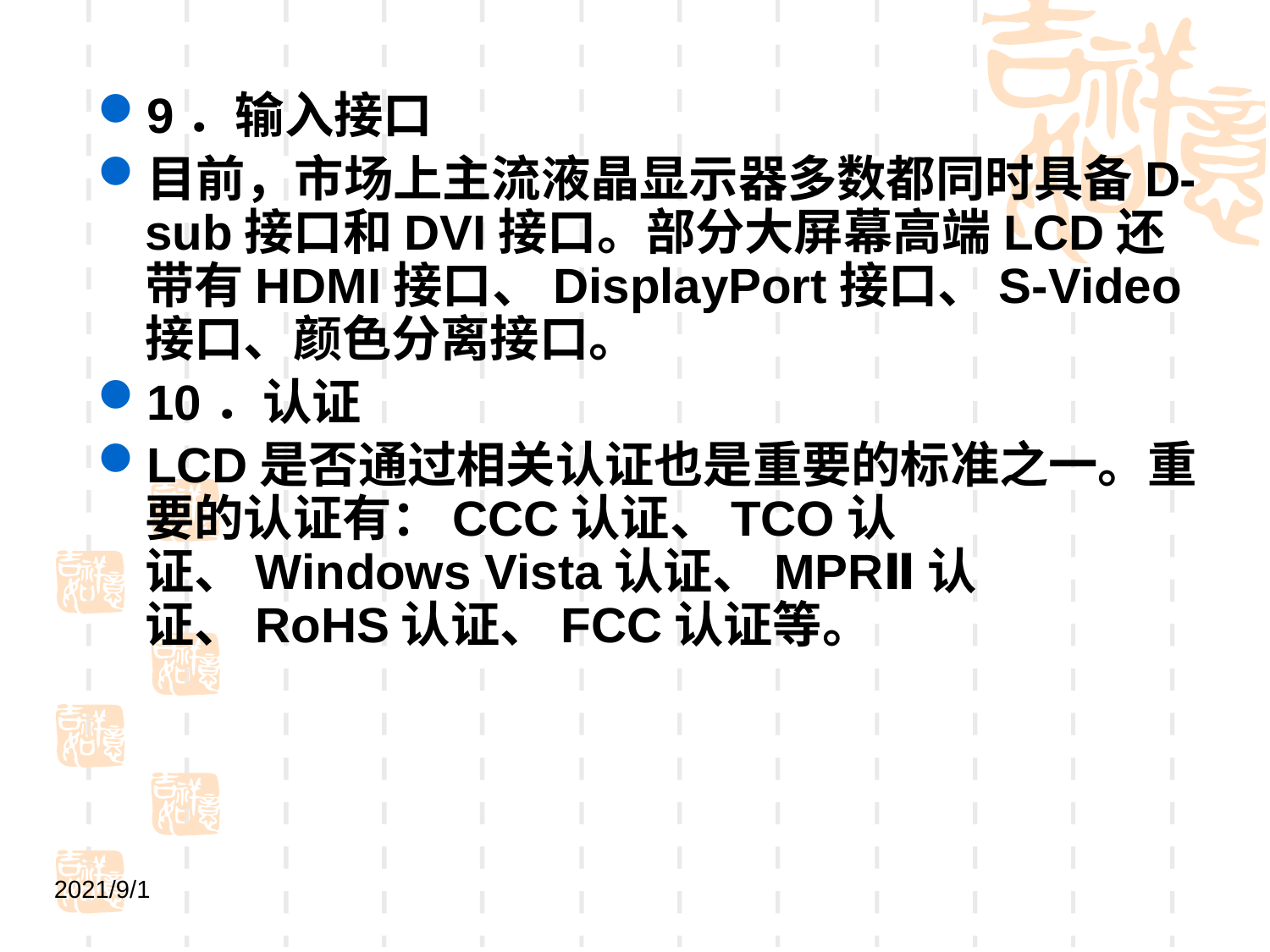

9．输入接口
目前，市场上主流液晶显示器多数都同时具备D-sub接口和DVI接口。部分大屏幕高端LCD还带有HDMI接口、DisplayPort接口、S-Video接口、颜色分离接口。
10．认证
LCD是否通过相关认证也是重要的标准之一。重要的认证有：CCC认证、TCO认证、Windows Vista认证、MPRⅡ认证、RoHS认证、FCC认证等。
2021/9/1